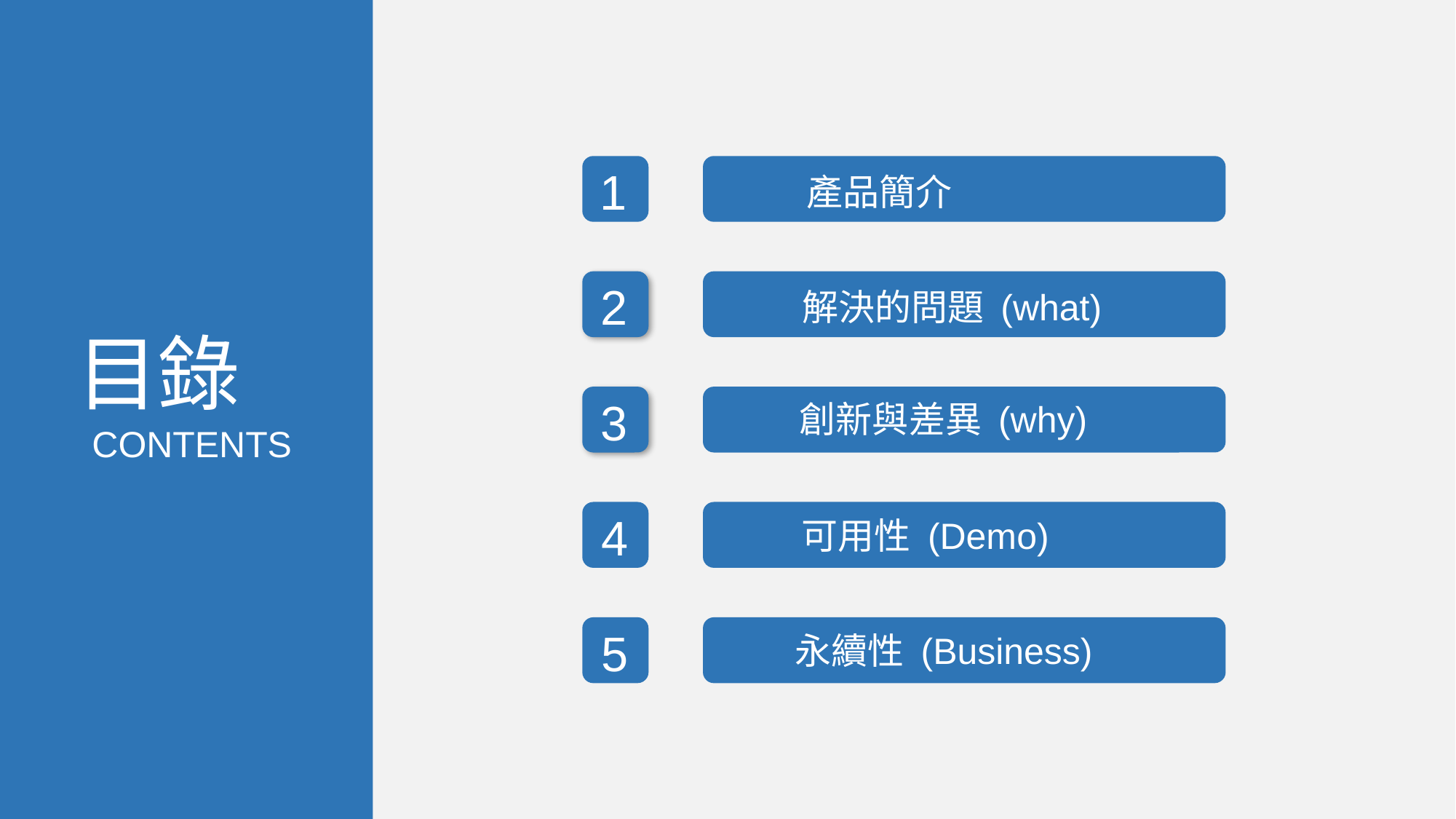

1

產品簡介

2

解決的問題 (what)
目錄

3

創新與差異 (why)
CONTENTS

4

可用性 (Demo)

5

永續性 (Business)